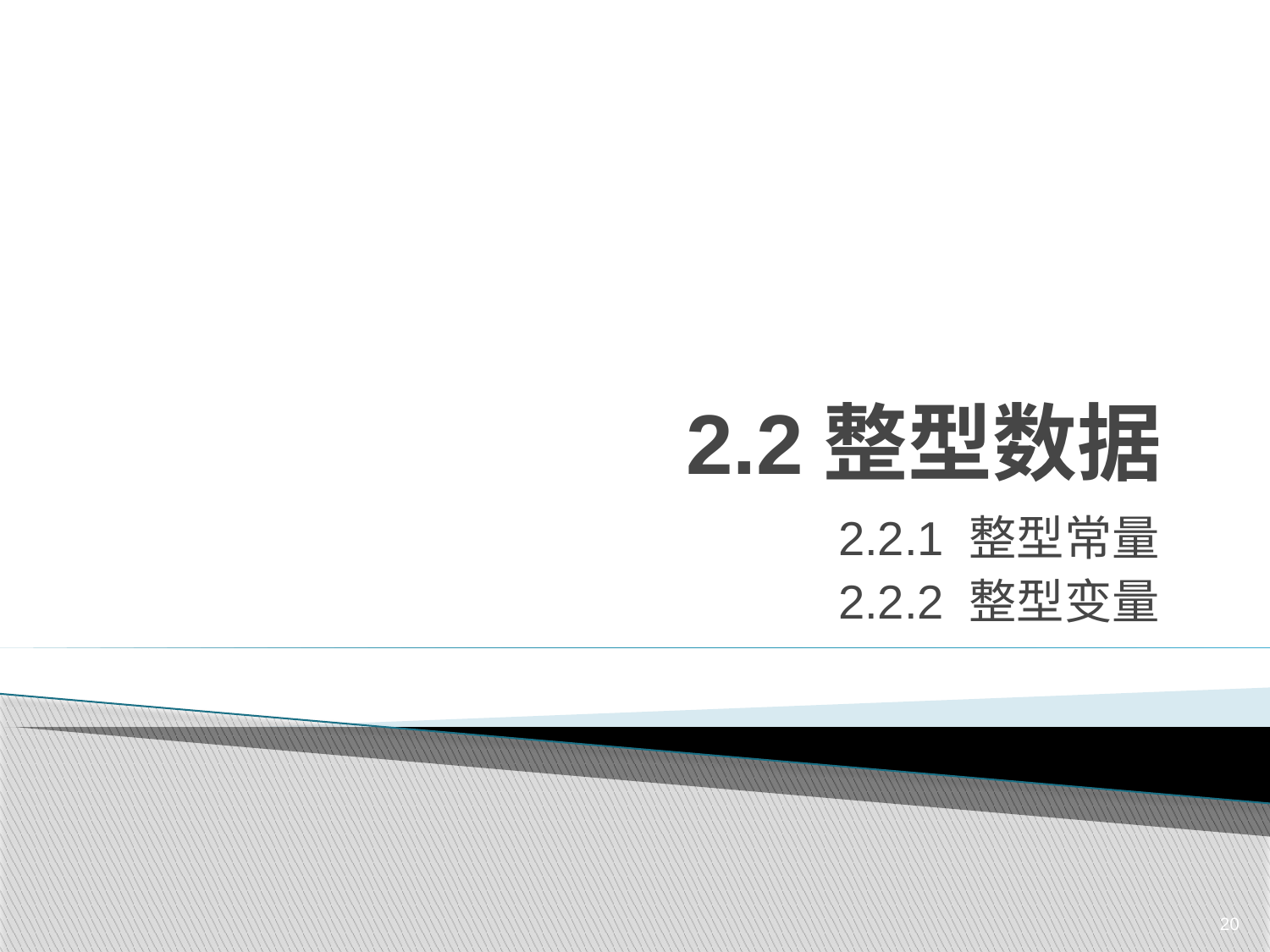

# 2.2整型数据
2.2.1 整型常量
2.2.2 整型变量

20